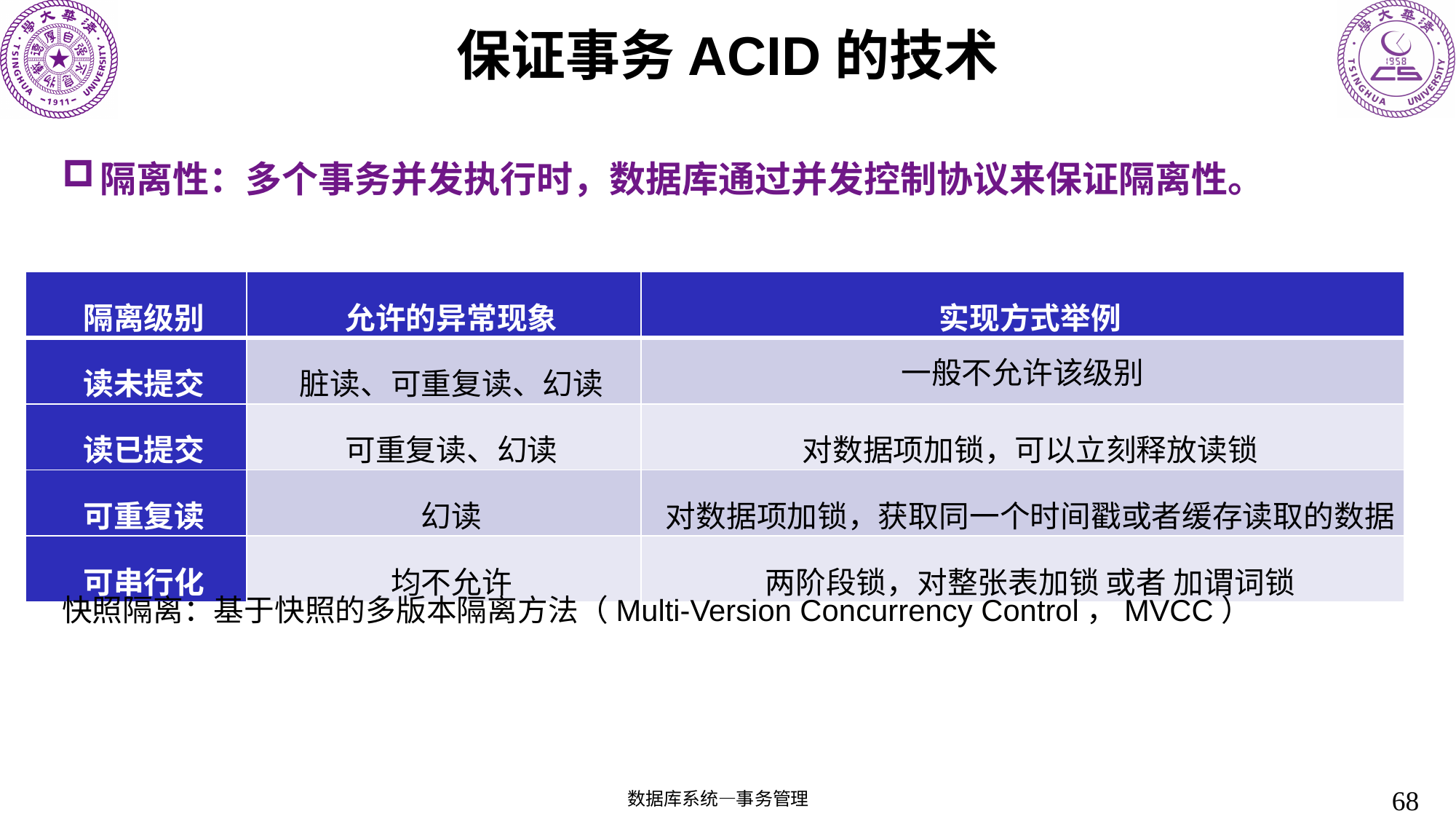

# 保证事务ACID的技术
隔离性：多个事务并发执行时，数据库通过并发控制协议来保证隔离性。

| 隔离级别 | 允许的异常现象 | 实现方式举例 |
| --- | --- | --- |
| 读未提交 | 脏读、可重复读、幻读 | 一般不允许该级别 |
| 读已提交 | 可重复读、幻读 | 对数据项加锁，可以立刻释放读锁 |
| 可重复读 | 幻读 | 对数据项加锁，获取同一个时间戳或者缓存读取的数据 |
| 可串行化 | 均不允许 | 两阶段锁，对整张表加锁 或者 加谓词锁 |
快照隔离：基于快照的多版本隔离方法（Multi-Version Concurrency Control，MVCC）
68
数据库系统—事务管理